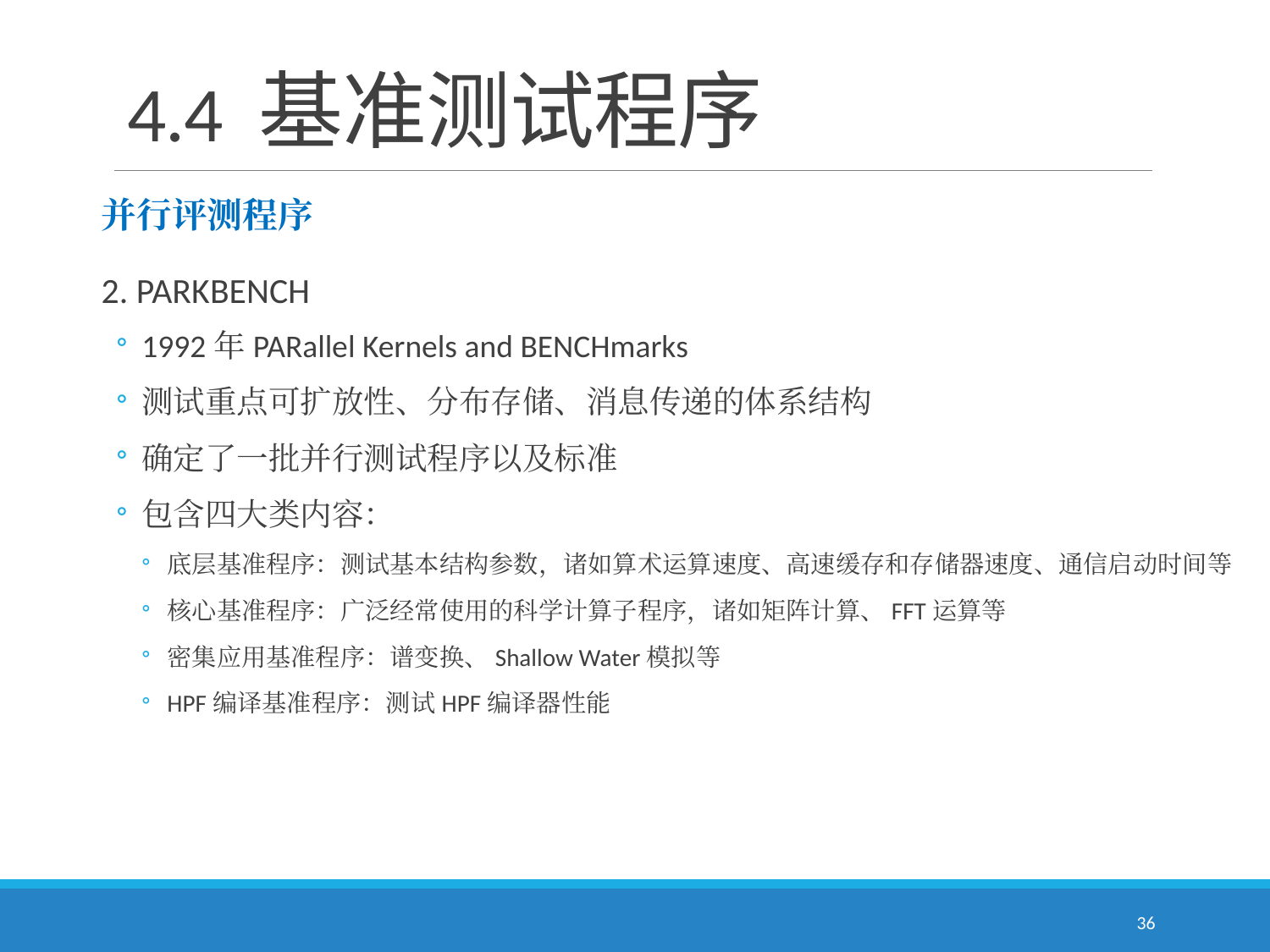

# 4.4 基准测试程序
并行评测程序
2. PARKBENCH
1992年PARallel Kernels and BENCHmarks
测试重点可扩放性、分布存储、消息传递的体系结构
确定了一批并行测试程序以及标准
包含四大类内容：
底层基准程序：测试基本结构参数，诸如算术运算速度、高速缓存和存储器速度、通信启动时间等
核心基准程序：广泛经常使用的科学计算子程序，诸如矩阵计算、FFT运算等
密集应用基准程序：谱变换、Shallow Water模拟等
HPF编译基准程序：测试HPF编译器性能

36